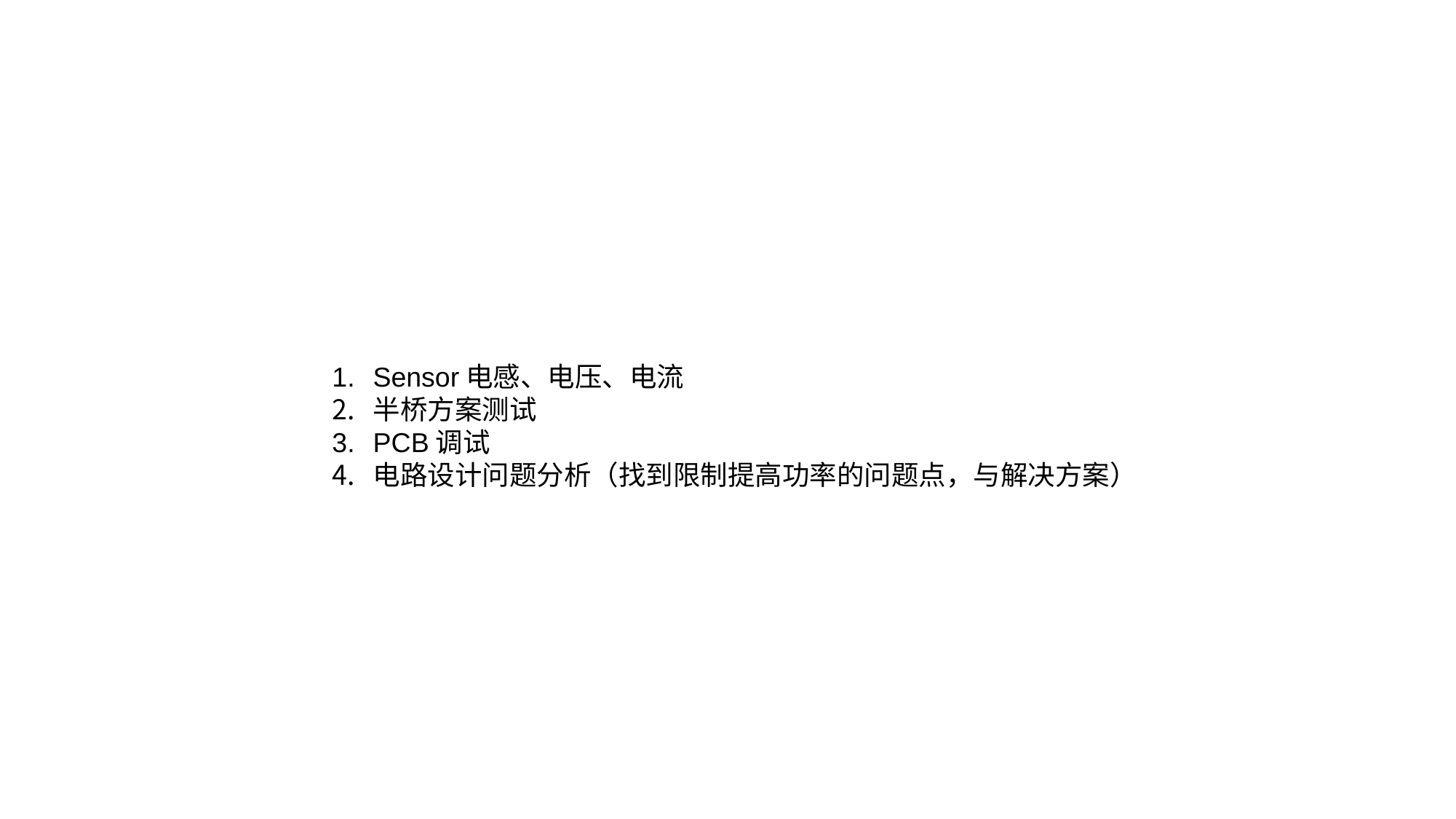

Sensor电感、电压、电流
半桥方案测试
PCB调试
电路设计问题分析（找到限制提高功率的问题点，与解决方案）